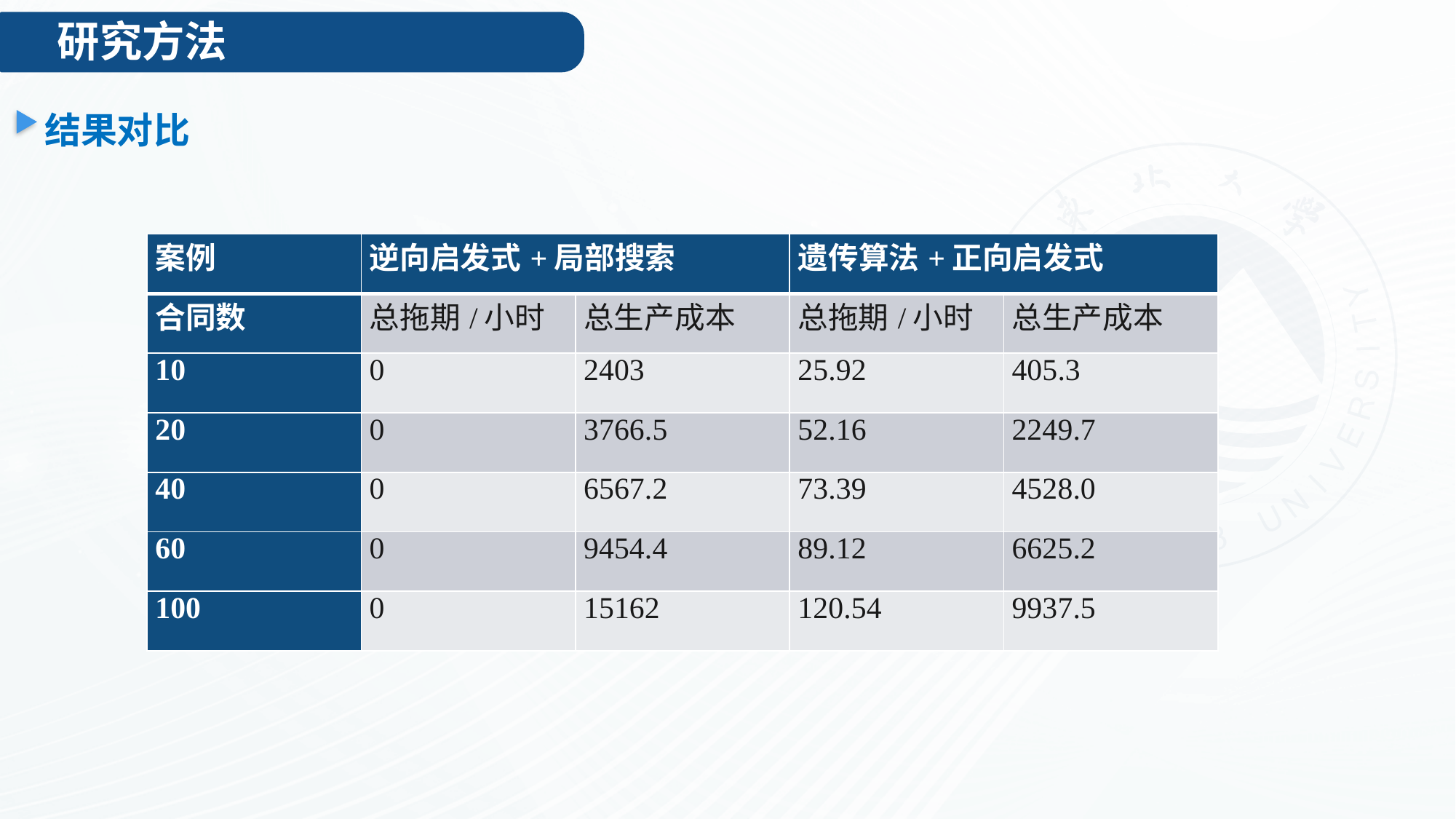

研究方法
结果对比

| 案例 | 逆向启发式+局部搜索 |  | 遗传算法+正向启发式 |  |
| --- | --- | --- | --- | --- |
| 合同数 | 总拖期/小时 | 总生产成本 | 总拖期/小时 | 总生产成本 |
| 10 | 0 | 2403 | 25.92 | 405.3 |
| 20 | 0 | 3766.5 | 52.16 | 2249.7 |
| 40 | 0 | 6567.2 | 73.39 | 4528.0 |
| 60 | 0 | 9454.4 | 89.12 | 6625.2 |
| 100 | 0 | 15162 | 120.54 | 9937.5 |